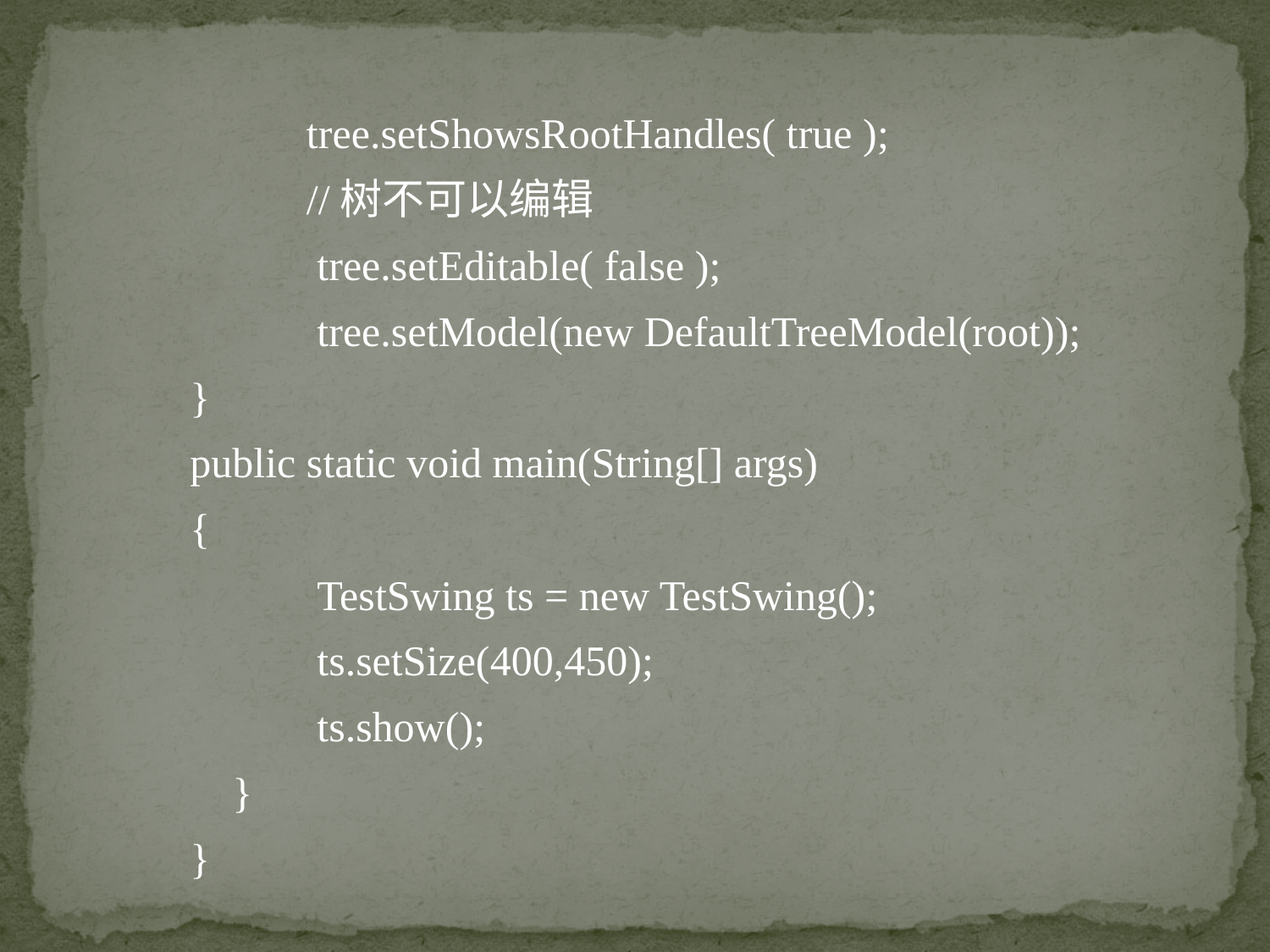

tree.setShowsRootHandles( true );
           //树不可以编辑
	tree.setEditable( false );
	tree.setModel(new DefaultTreeModel(root));
}
public static void main(String[] args)
{
	TestSwing ts = new TestSwing();
	ts.setSize(400,450);
	ts.show();
    }
}